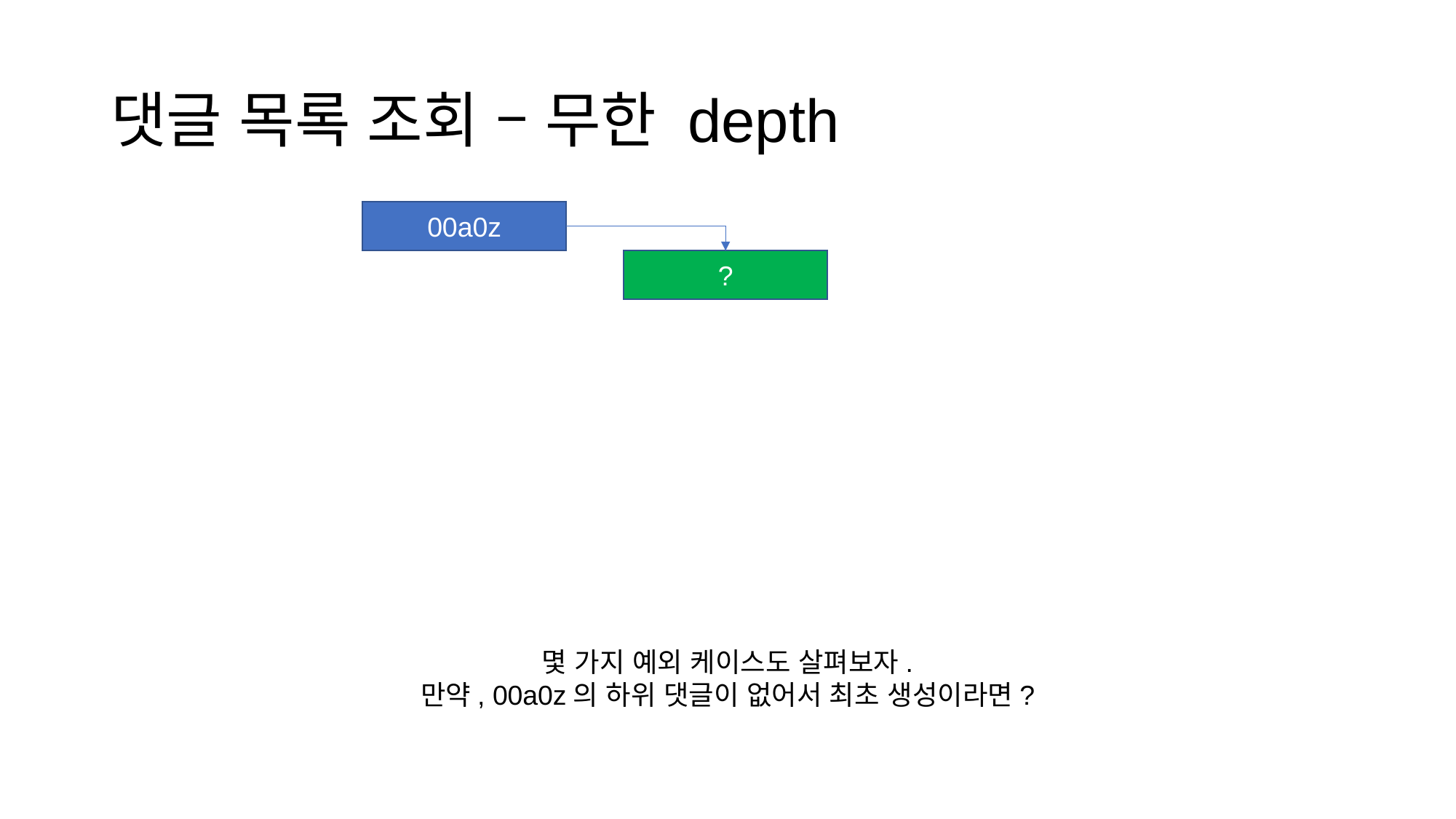

# 댓글 목록 조회 – 무한 depth
00a0z
?
몇 가지 예외 케이스도 살펴보자.
만약, 00a0z의 하위 댓글이 없어서 최초 생성이라면?